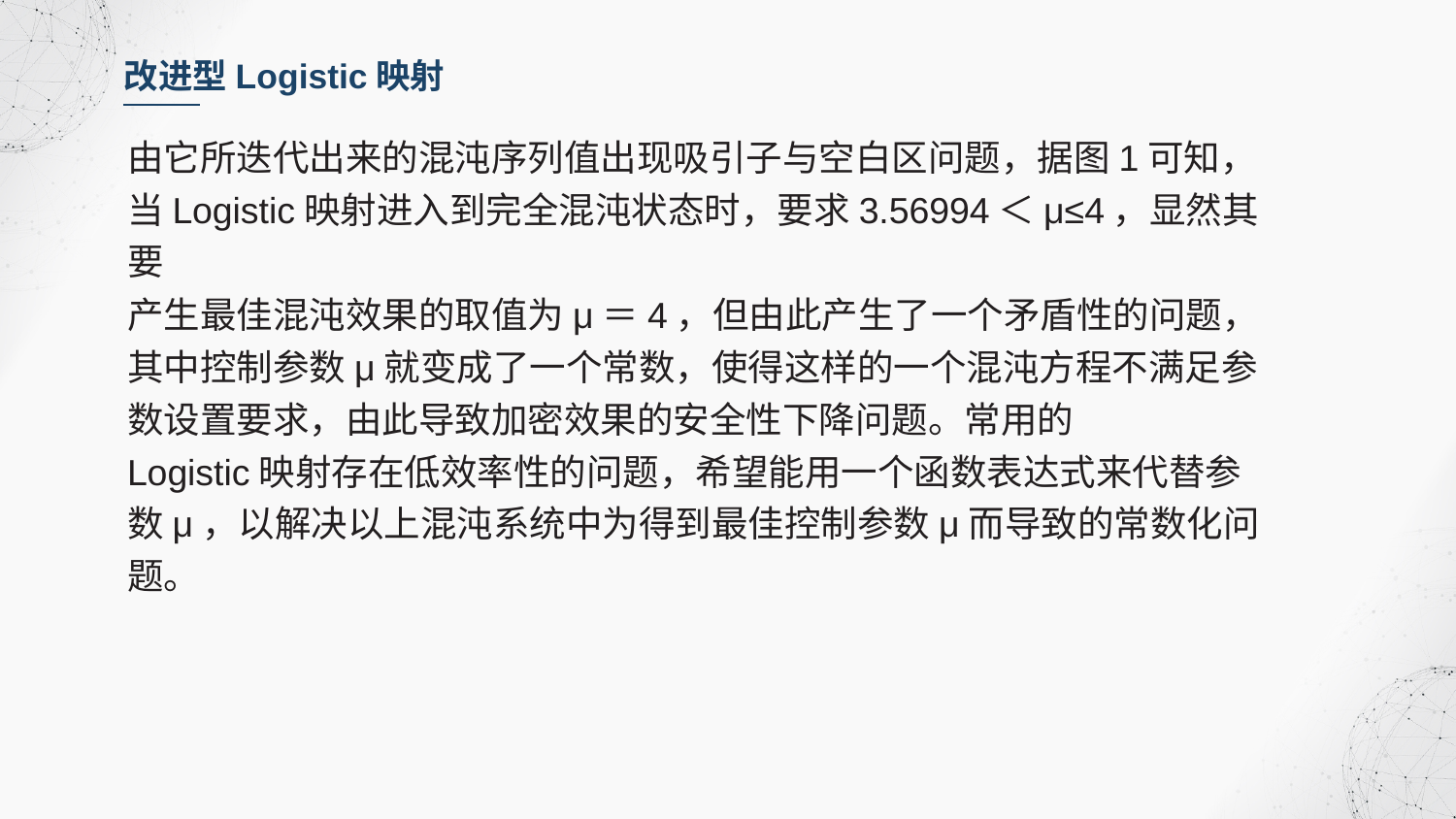

改进型Logistic映射
由它所迭代出来的混沌序列值出现吸引子与空白区问题，据图1可知，当Logistic映射进入到完全混沌状态时，要求3.56994＜μ≤4，显然其要
产生最佳混沌效果的取值为μ＝4，但由此产生了一个矛盾性的问题，其中控制参数μ就变成了一个常数，使得这样的一个混沌方程不满足参数设置要求，由此导致加密效果的安全性下降问题。常用的
Logistic映射存在低效率性的问题，希望能用一个函数表达式来代替参数μ，以解决以上混沌系统中为得到最佳控制参数μ而导致的常数化问题。